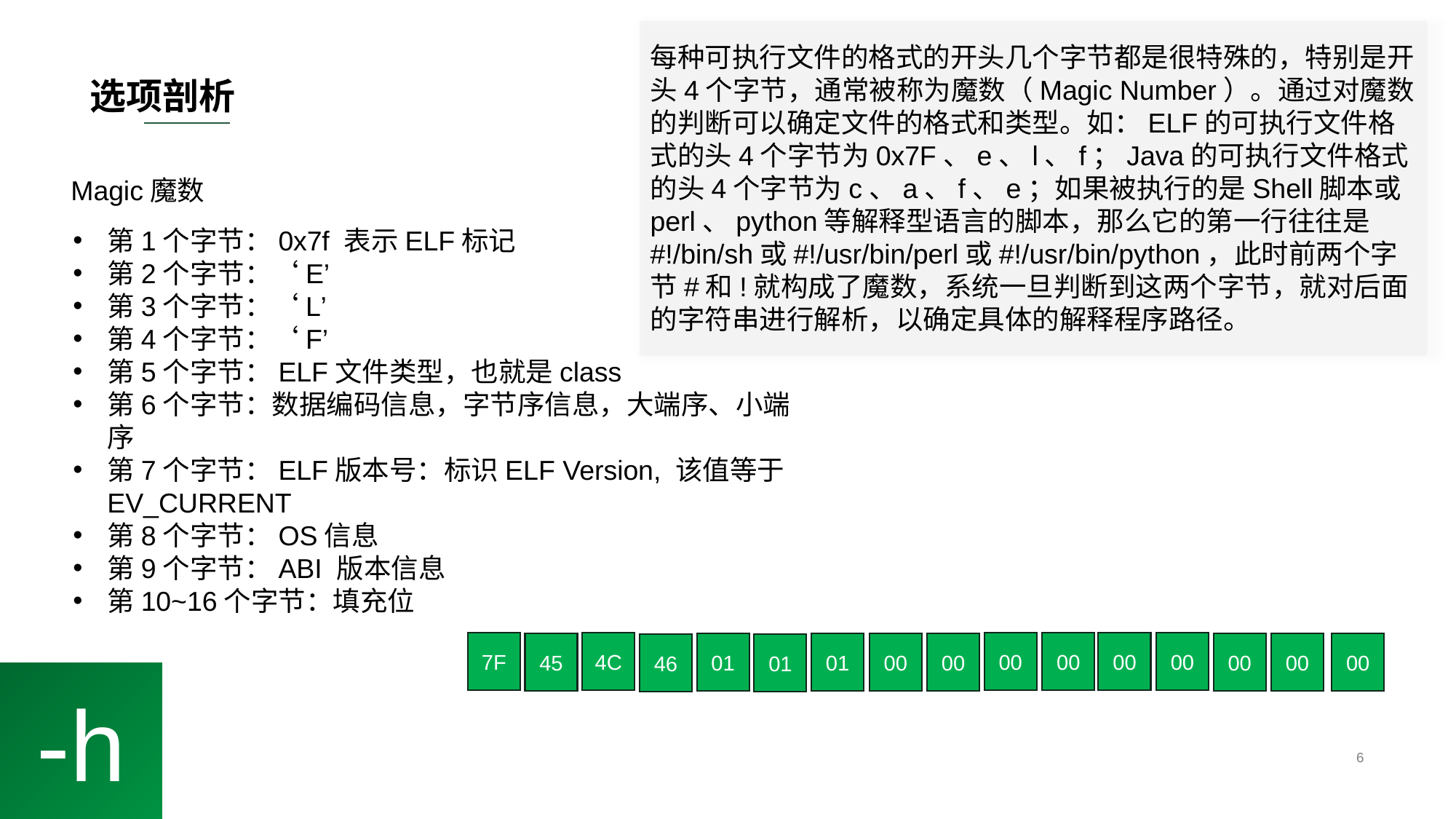

# 选项剖析

每种可执行文件的格式的开头几个字节都是很特殊的，特别是开头4个字节，通常被称为魔数（Magic Number）。通过对魔数的判断可以确定文件的格式和类型。如：ELF的可执行文件格式的头4个字节为0x7F、e、l、f；Java的可执行文件格式的头4个字节为c、a、f、e；如果被执行的是Shell脚本或perl、python等解释型语言的脚本，那么它的第一行往往是#!/bin/sh或#!/usr/bin/perl或#!/usr/bin/python，此时前两个字节#和!就构成了魔数，系统一旦判断到这两个字节，就对后面的字符串进行解析，以确定具体的解释程序路径。
Magic魔数
第1个字节：0x7f 表示ELF标记
第2个字节：‘E’
第3个字节：‘L’
第4个字节：‘F’
第5个字节：ELF文件类型，也就是class
第6个字节：数据编码信息，字节序信息，大端序、小端序
第7个字节：ELF版本号：标识ELF Version, 该值等于EV_CURRENT
第8个字节：OS信息
第9个字节：ABI 版本信息
第10~16个字节：填充位
7F
4C
00
00
00
00
45
01
01
00
00
00
00
00
46
01
-h
6